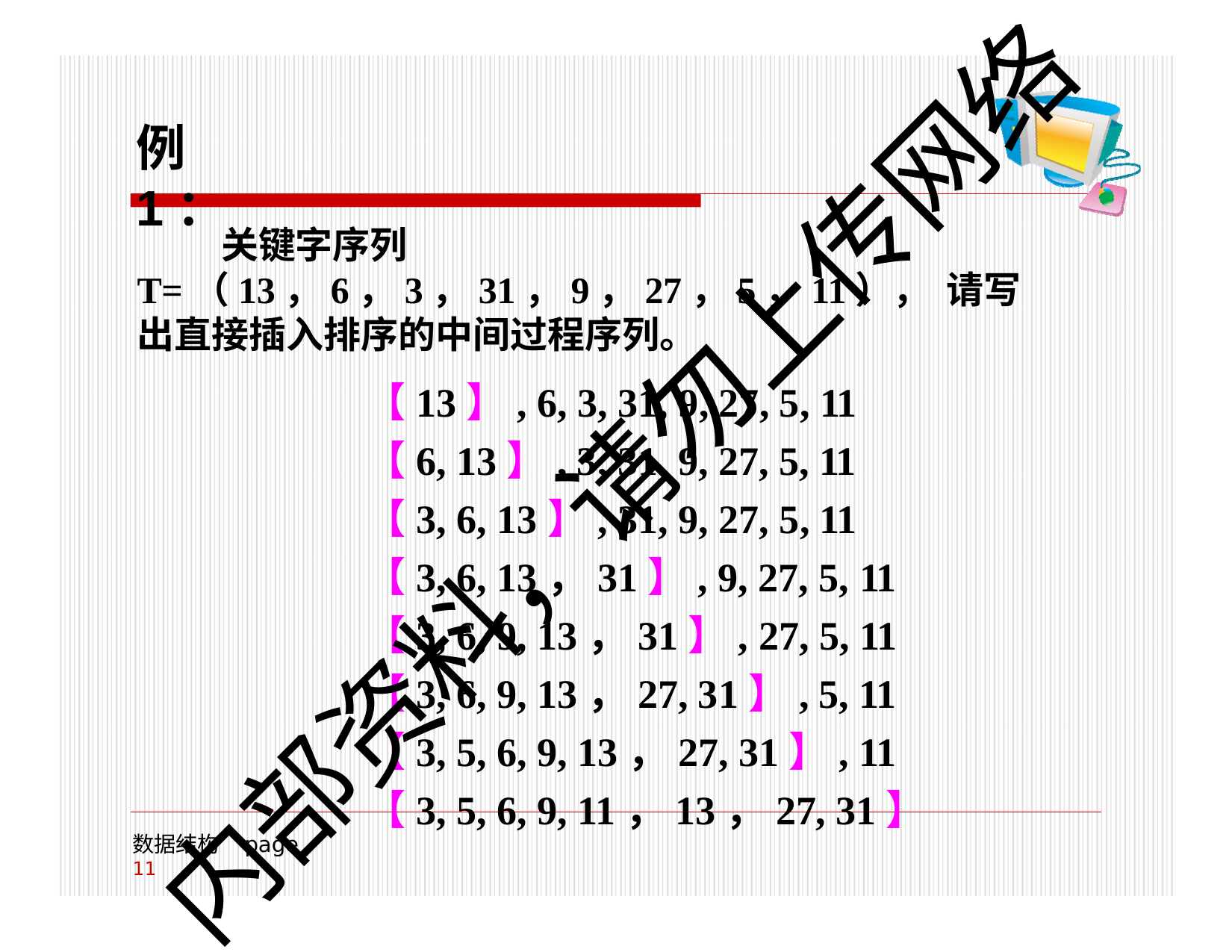

# 例1：

关键字序列T=（13，6，3，31，9，27，5，11），  请写出直接插入排序的中间过程序列。
【13】, 6, 3, 31, 9, 27, 5, 11
【6, 13】, 3, 31, 9, 27, 5, 11
【3, 6, 13】, 31, 9, 27, 5, 11
【3, 6, 13，31】, 9, 27, 5, 11
【3, 6, 9, 13，31】, 27, 5, 11
【3, 6, 9, 13，27, 31】, 5, 11
【3, 5, 6, 9, 13，27, 31】, 11
【3, 5, 6, 9, 11，13，27, 31】
内部资料，请勿上传网络

数据结构	page 11